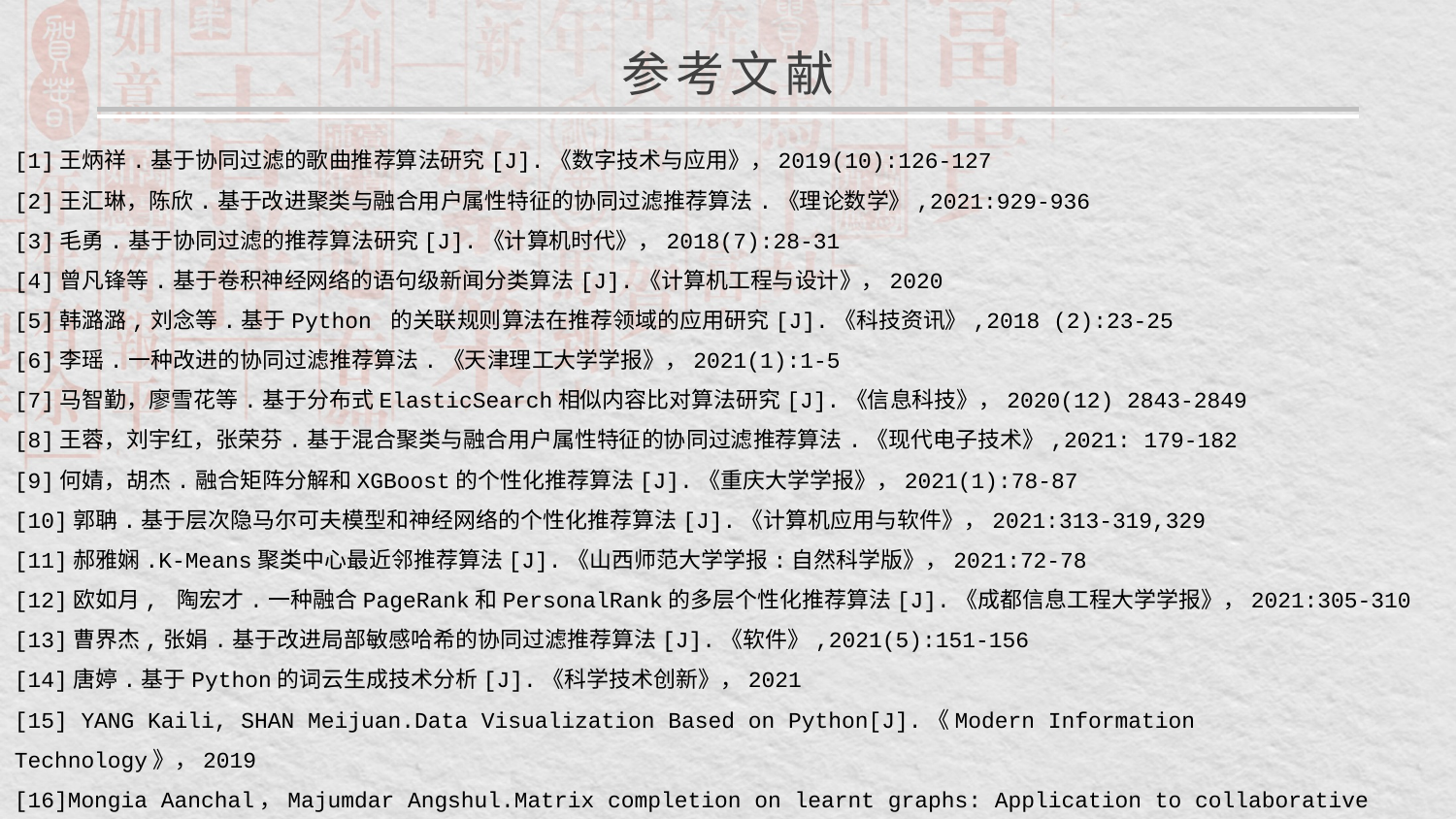

参考文献
[1]王炳祥.基于协同过滤的歌曲推荐算法研究[J].《数字技术与应用》，2019(10):126-127
[2]王汇琳，陈欣.基于改进聚类与融合用户属性特征的协同过滤推荐算法.《理论数学》,2021:929-936
[3]毛勇.基于协同过滤的推荐算法研究[J].《计算机时代》，2018(7):28-31
[4]曾凡锋等.基于卷积神经网络的语句级新闻分类算法[J].《计算机工程与设计》，2020
[5]韩潞潞,刘念等.基于Python 的关联规则算法在推荐领域的应用研究[J].《科技资讯》,2018 (2):23-25
[6]李瑶.一种改进的协同过滤推荐算法.《天津理工大学学报》，2021(1):1-5
[7]马智勤，廖雪花等.基于分布式ElasticSearch相似内容比对算法研究[J].《信息科技》，2020(12) 2843-2849
[8]王蓉，刘宇红，张荣芬.基于混合聚类与融合用户属性特征的协同过滤推荐算法.《现代电子技术》,2021: 179-182
[9]何婧，胡杰.融合矩阵分解和XGBoost的个性化推荐算法[J].《重庆大学学报》，2021(1):78-87
[10]郭聃.基于层次隐马尔可夫模型和神经网络的个性化推荐算法[J].《计算机应用与软件》，2021:313-319,329
[11]郝雅娴.K-Means聚类中心最近邻推荐算法[J].《山西师范大学学报:自然科学版》，2021:72-78
[12]欧如月, 陶宏才.一种融合PageRank和PersonalRank的多层个性化推荐算法[J].《成都信息工程大学学报》，2021:305-310
[13]曹界杰,张娟.基于改进局部敏感哈希的协同过滤推荐算法[J].《软件》,2021(5):151-156
[14]唐婷.基于Python的词云生成技术分析[J].《科学技术创新》，2021
[15] YANG Kaili, SHAN Meijuan.Data Visualization Based on Python[J].《Modern Information Technology》，2019
[16]Mongia Aanchal，Majumdar Angshul.Matrix completion on learnt graphs: Application to collaborative filtering[J].《Expert Systems With Applications》，2021